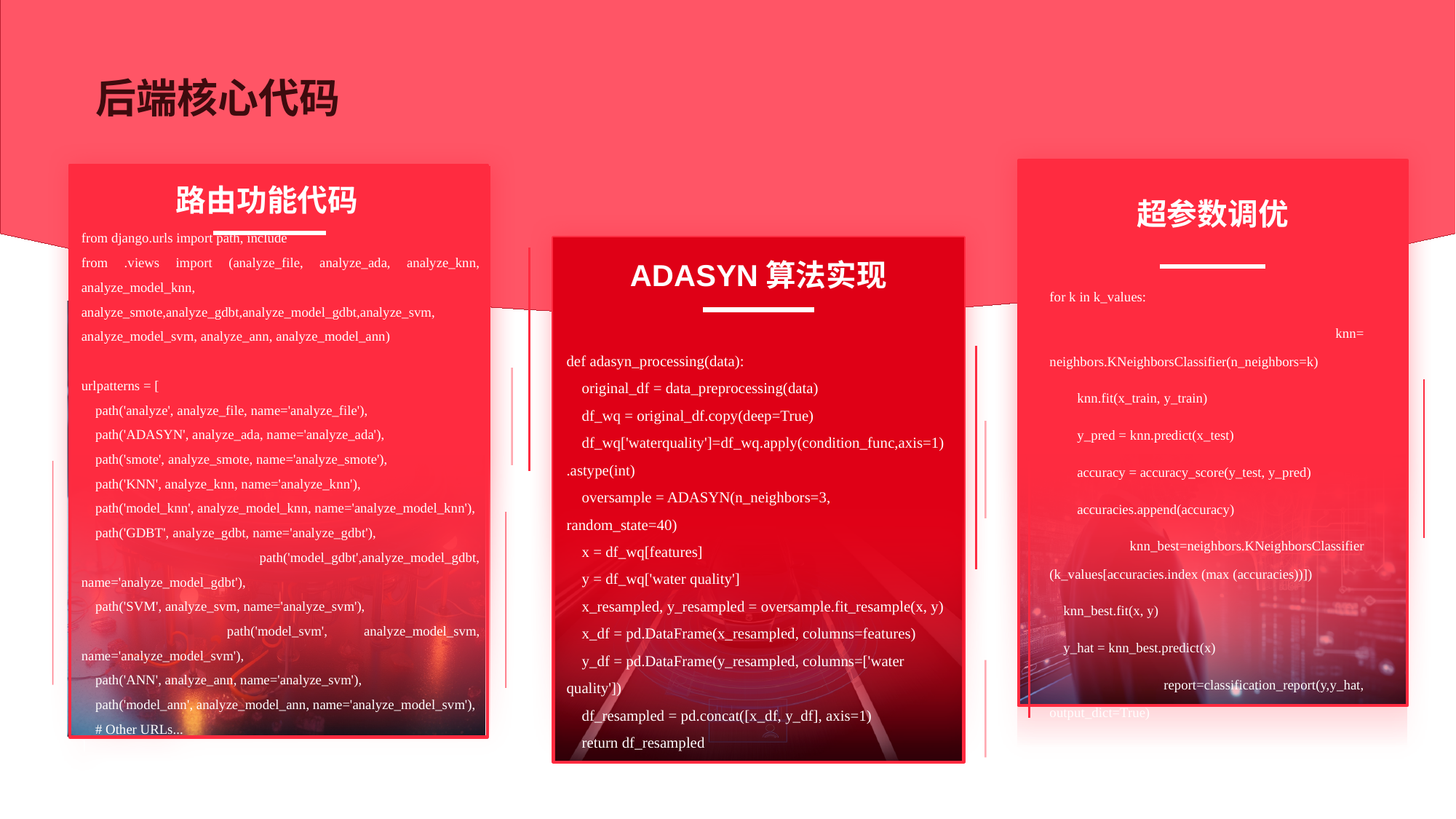

后端核心代码
路由功能代码

from django.urls import path, include
from .views import (analyze_file, analyze_ada, analyze_knn, analyze_model_knn, analyze_smote,analyze_gdbt,analyze_model_gdbt,analyze_svm, analyze_model_svm, analyze_ann, analyze_model_ann)

urlpatterns = [
    path('analyze', analyze_file, name='analyze_file'),
    path('ADASYN', analyze_ada, name='analyze_ada'),
    path('smote', analyze_smote, name='analyze_smote'),
    path('KNN', analyze_knn, name='analyze_knn'),
    path('model_knn', analyze_model_knn, name='analyze_model_knn'),
    path('GDBT', analyze_gdbt, name='analyze_gdbt'),
    path('model_gdbt',analyze_model_gdbt, name='analyze_model_gdbt'),
    path('SVM', analyze_svm, name='analyze_svm'),
    path('model_svm', analyze_model_svm, name='analyze_model_svm'),
    path('ANN', analyze_ann, name='analyze_svm'),
    path('model_ann', analyze_model_ann, name='analyze_model_svm'),
    # Other URLs...
]

超参数调优

ADASYN算法实现

for k in k_values:
        knn= neighbors.KNeighborsClassifier(n_neighbors=k)
        knn.fit(x_train, y_train)
        y_pred = knn.predict(x_test)
        accuracy = accuracy_score(y_test, y_pred)
        accuracies.append(accuracy)
        knn_best=neighbors.KNeighborsClassifier (k_values[accuracies.index (max (accuracies))])
    knn_best.fit(x, y)
    y_hat = knn_best.predict(x)
    report=classification_report(y,y_hat, output_dict=True)

def adasyn_processing(data):
    original_df = data_preprocessing(data)
    df_wq = original_df.copy(deep=True)
    df_wq['waterquality']=df_wq.apply(condition_func,axis=1)
.astype(int)
    oversample = ADASYN(n_neighbors=3, random_state=40)
    x = df_wq[features]
    y = df_wq['water quality']
    x_resampled, y_resampled = oversample.fit_resample(x, y)
    x_df = pd.DataFrame(x_resampled, columns=features)
    y_df = pd.DataFrame(y_resampled, columns=['water quality'])
    df_resampled = pd.concat([x_df, y_df], axis=1)
    return df_resampled